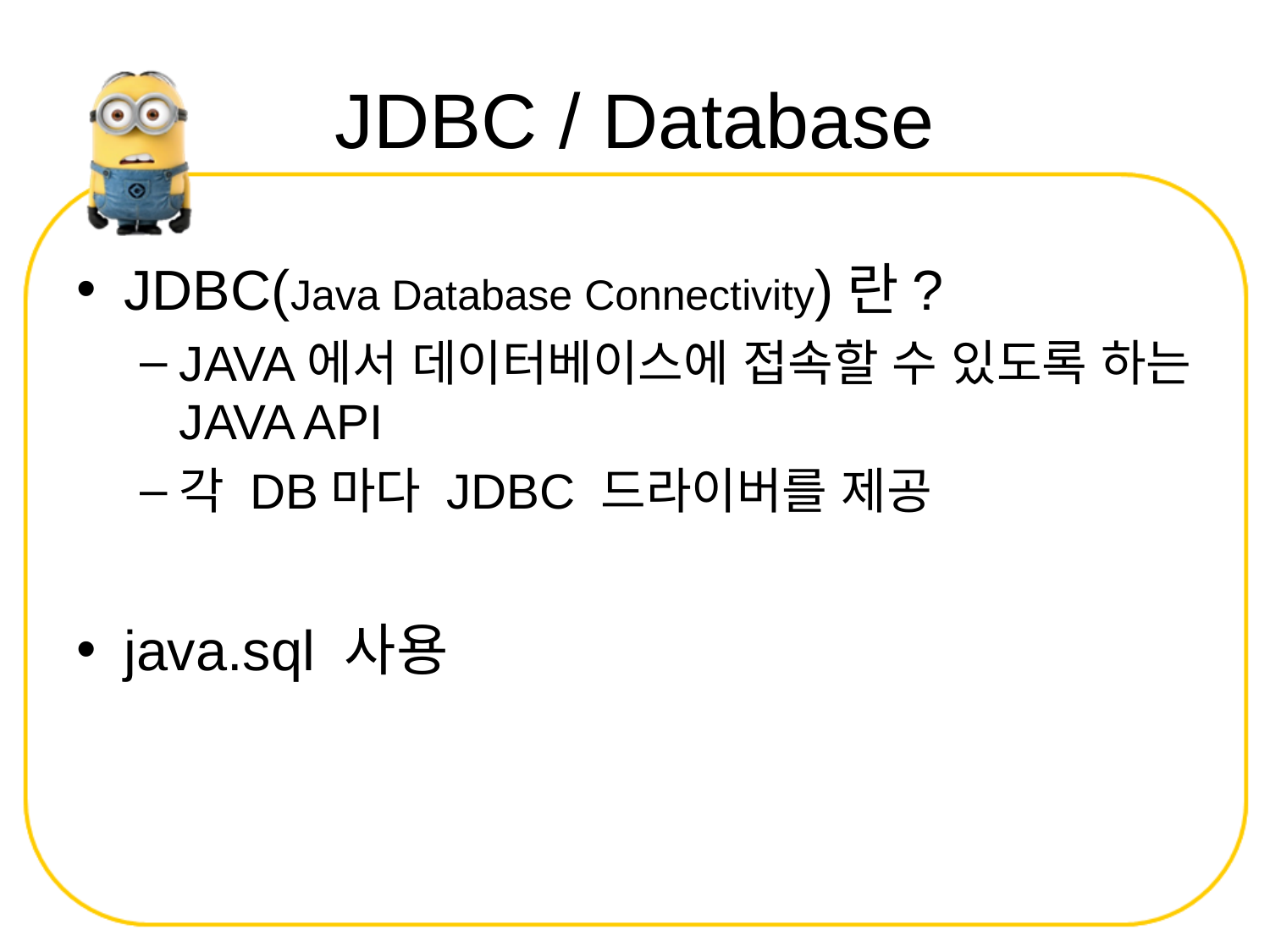

# JDBC / Database
JDBC(Java Database Connectivity)란?
JAVA에서 데이터베이스에 접속할 수 있도록 하는 JAVA API
각 DB마다 JDBC 드라이버를 제공

java.sql 사용